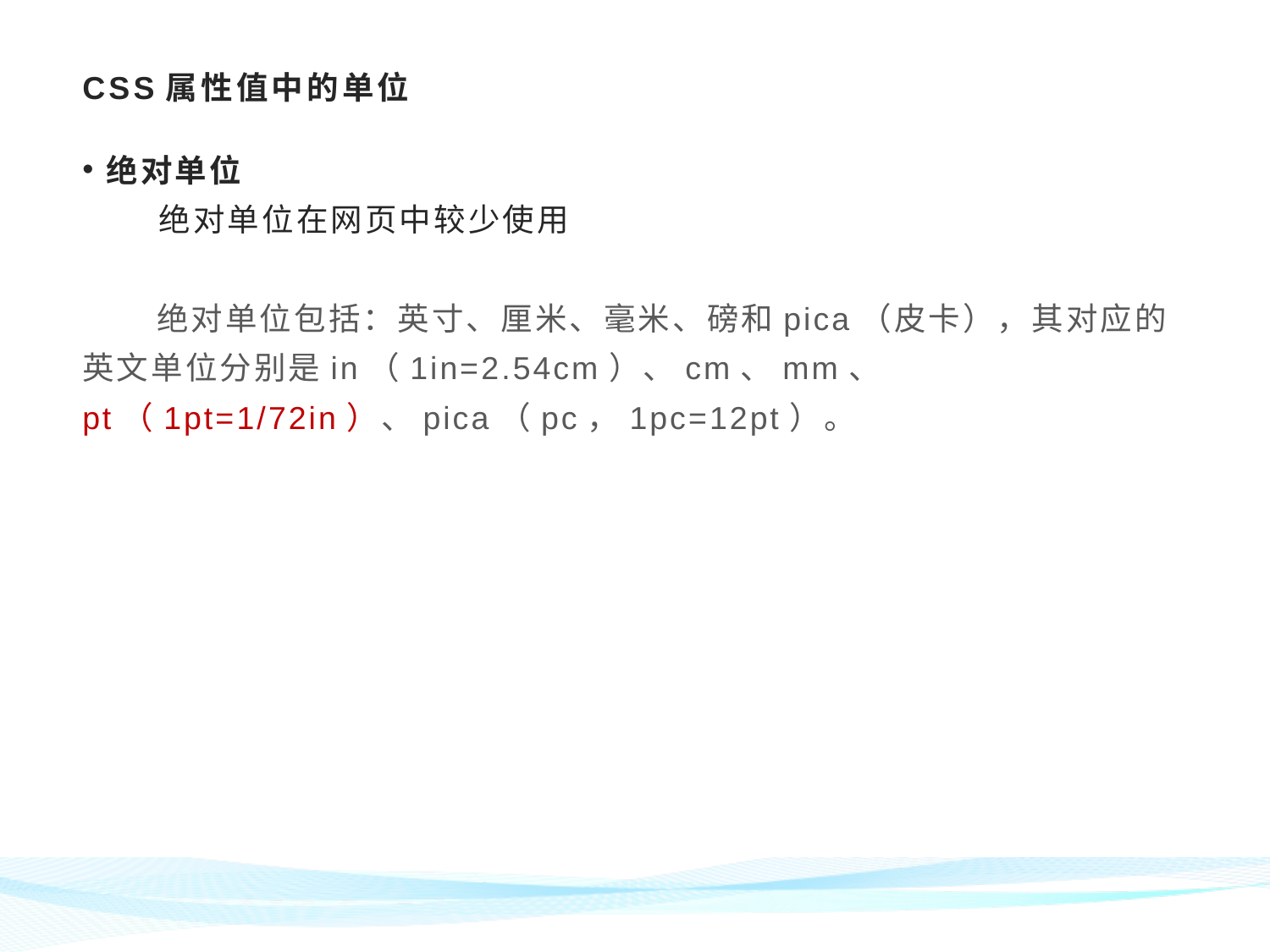

# CSS属性值中的单位
绝对单位
       绝对单位在网页中较少使用

绝对单位包括：英寸、厘米、毫米、磅和pica（皮卡），其对应的英文单位分别是in（1in=2.54cm）、cm、mm、 pt（1pt=1/72in）、pica（pc，1pc=12pt）。